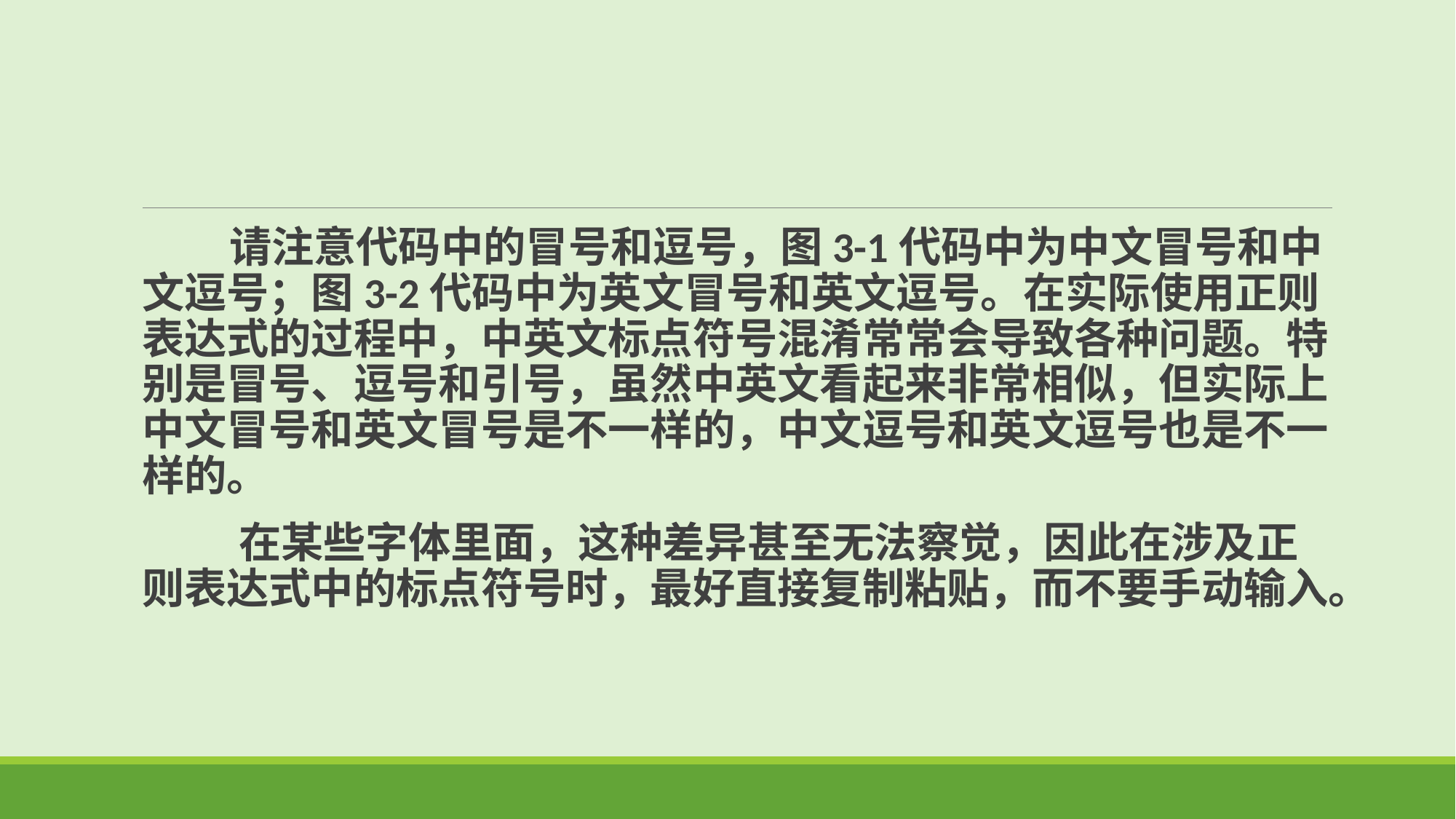

请注意代码中的冒号和逗号，图3-1代码中为中文冒号和中文逗号；图3-2代码中为英文冒号和英文逗号。在实际使用正则表达式的过程中，中英文标点符号混淆常常会导致各种问题。特别是冒号、逗号和引号，虽然中英文看起来非常相似，但实际上中文冒号和英文冒号是不一样的，中文逗号和英文逗号也是不一样的。
         在某些字体里面，这种差异甚至无法察觉，因此在涉及正则表达式中的标点符号时，最好直接复制粘贴，而不要手动输入。